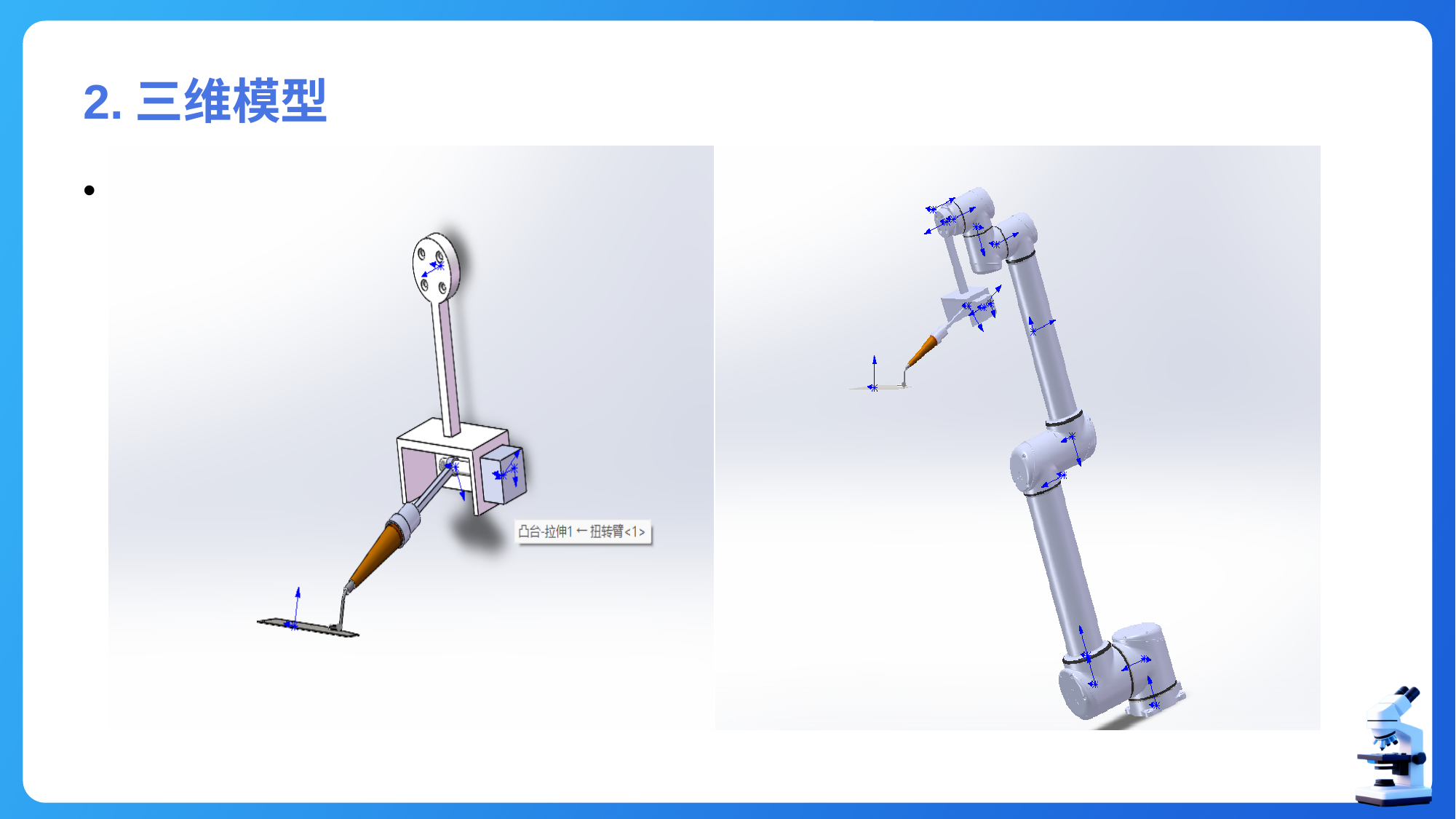

# 2.三维模型
|  |  |
| --- | --- |